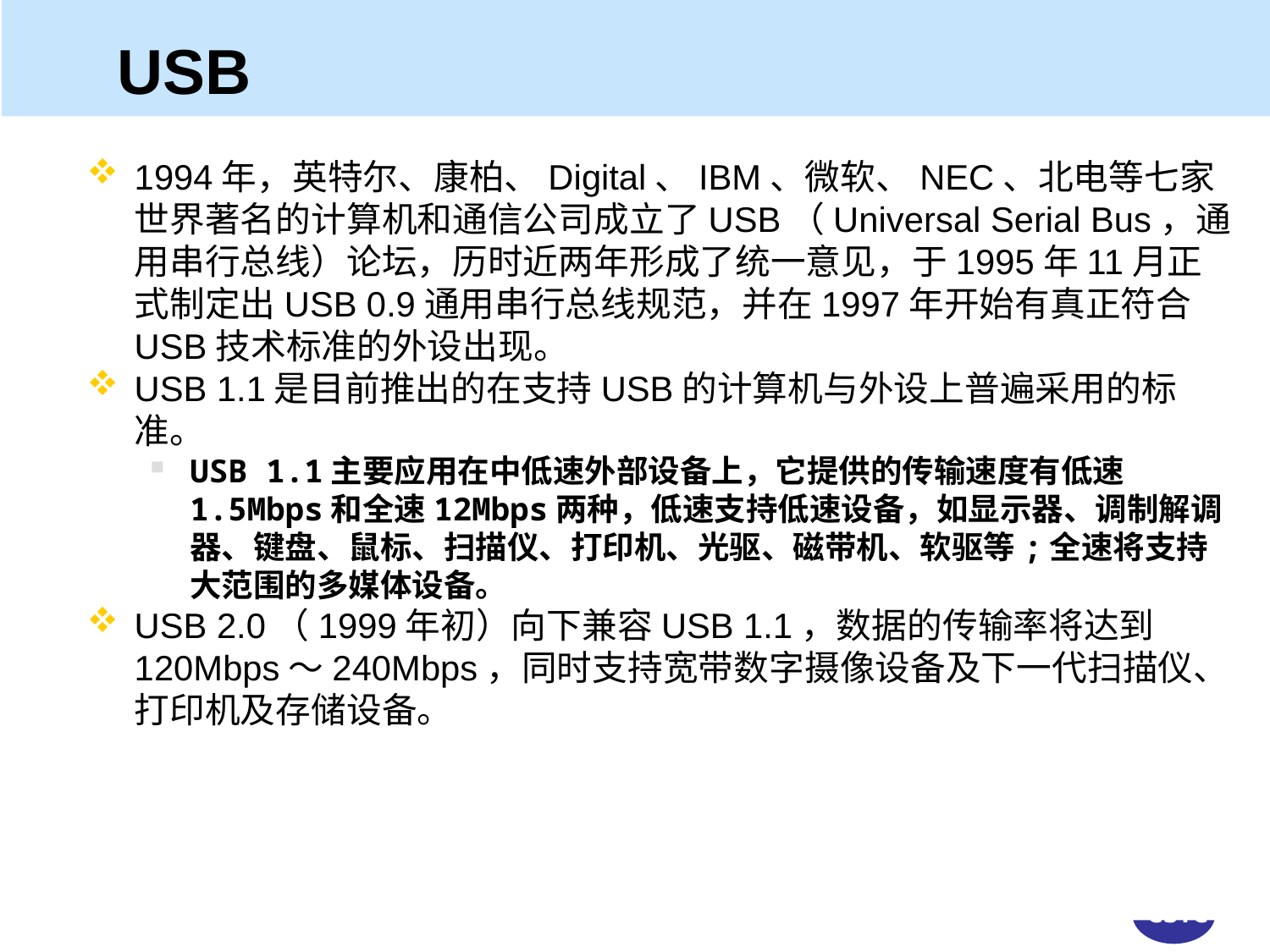

# USB
1994年，英特尔、康柏、Digital、IBM、微软、NEC、北电等七家世界著名的计算机和通信公司成立了USB（Universal Serial Bus，通用串行总线）论坛，历时近两年形成了统一意见，于1995年11月正式制定出USB 0.9通用串行总线规范，并在1997年开始有真正符合USB技术标准的外设出现。
USB 1.1是目前推出的在支持USB的计算机与外设上普遍采用的标准。
USB 1.1主要应用在中低速外部设备上，它提供的传输速度有低速1.5Mbps和全速12Mbps两种，低速支持低速设备，如显示器、调制解调器、键盘、鼠标、扫描仪、打印机、光驱、磁带机、软驱等;全速将支持大范围的多媒体设备。
USB 2.0（1999年初）向下兼容USB 1.1，数据的传输率将达到120Mbps～240Mbps，同时支持宽带数字摄像设备及下一代扫描仪、打印机及存储设备。